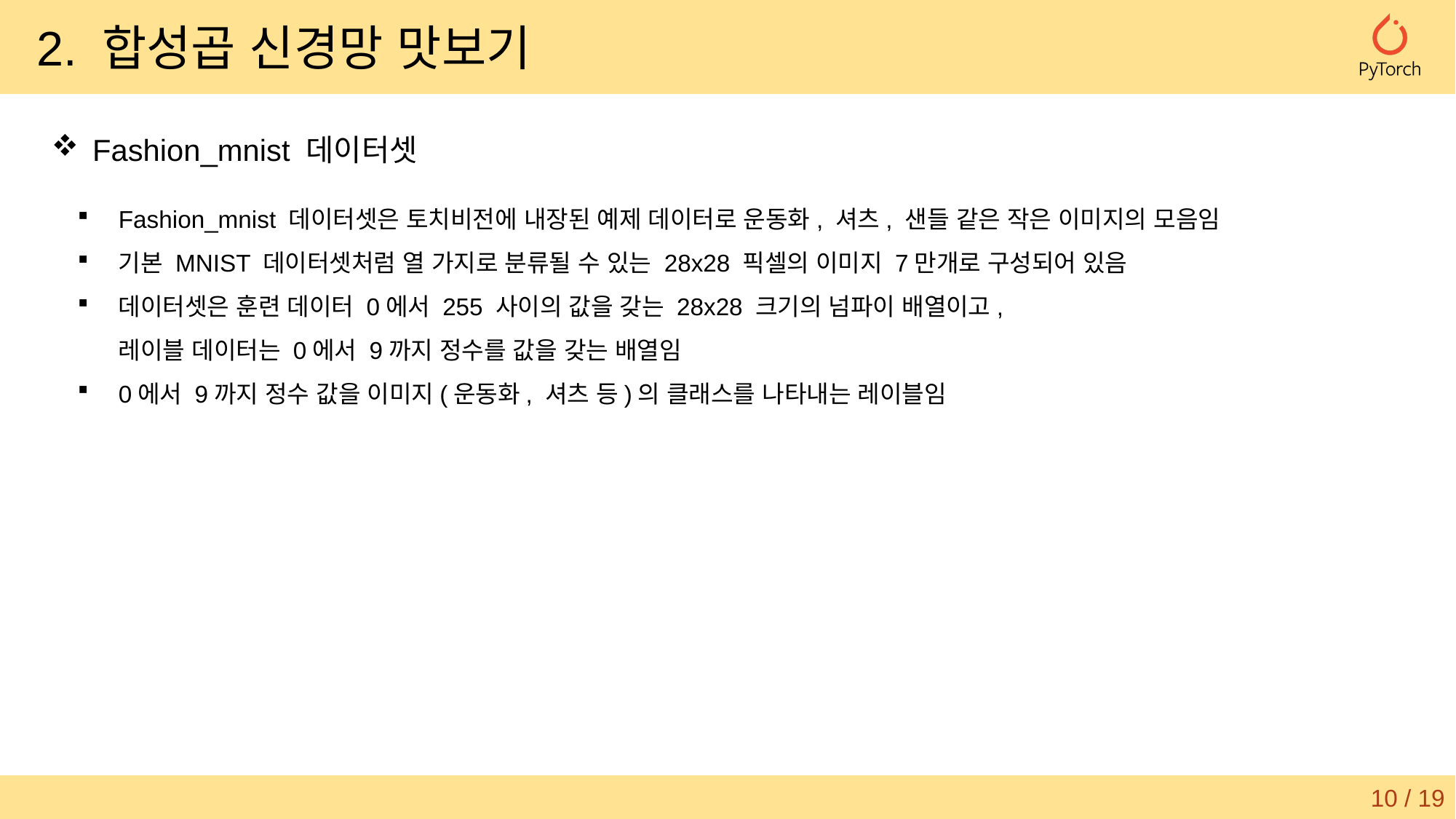

2. 합성곱 신경망 맛보기
Fashion_mnist 데이터셋
Fashion_mnist 데이터셋은 토치비전에 내장된 예제 데이터로 운동화, 셔츠, 샌들 같은 작은 이미지의 모음임
기본 MNIST 데이터셋처럼 열 가지로 분류될 수 있는 28x28 픽셀의 이미지 7만개로 구성되어 있음
데이터셋은 훈련 데이터 0에서 255 사이의 값을 갖는 28x28 크기의 넘파이 배열이고,
레이블 데이터는 0에서 9까지 정수를 값을 갖는 배열임
0에서 9까지 정수 값을 이미지(운동화, 셔츠 등)의 클래스를 나타내는 레이블임
10 / 19